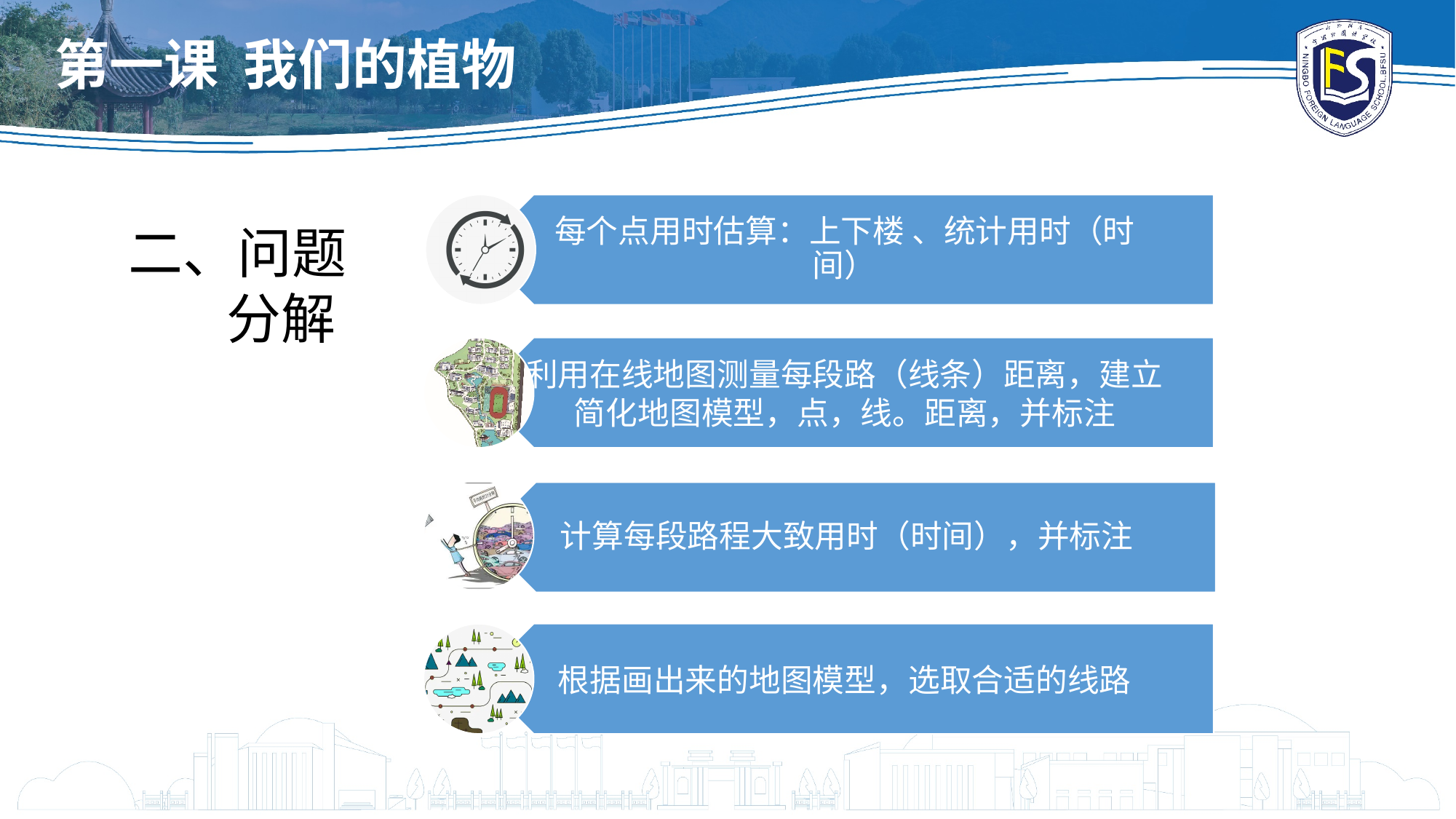

第一课  我们的植物
每个点用时估算：上下楼 、统计用时（时间）
利用在线地图测量每段路（线条）距离，建立简化地图模型，点，线。距离，并标注
计算每段路程大致用时（时间），并标注
根据画出来的地图模型，选取合适的线路
二、问题
       分解